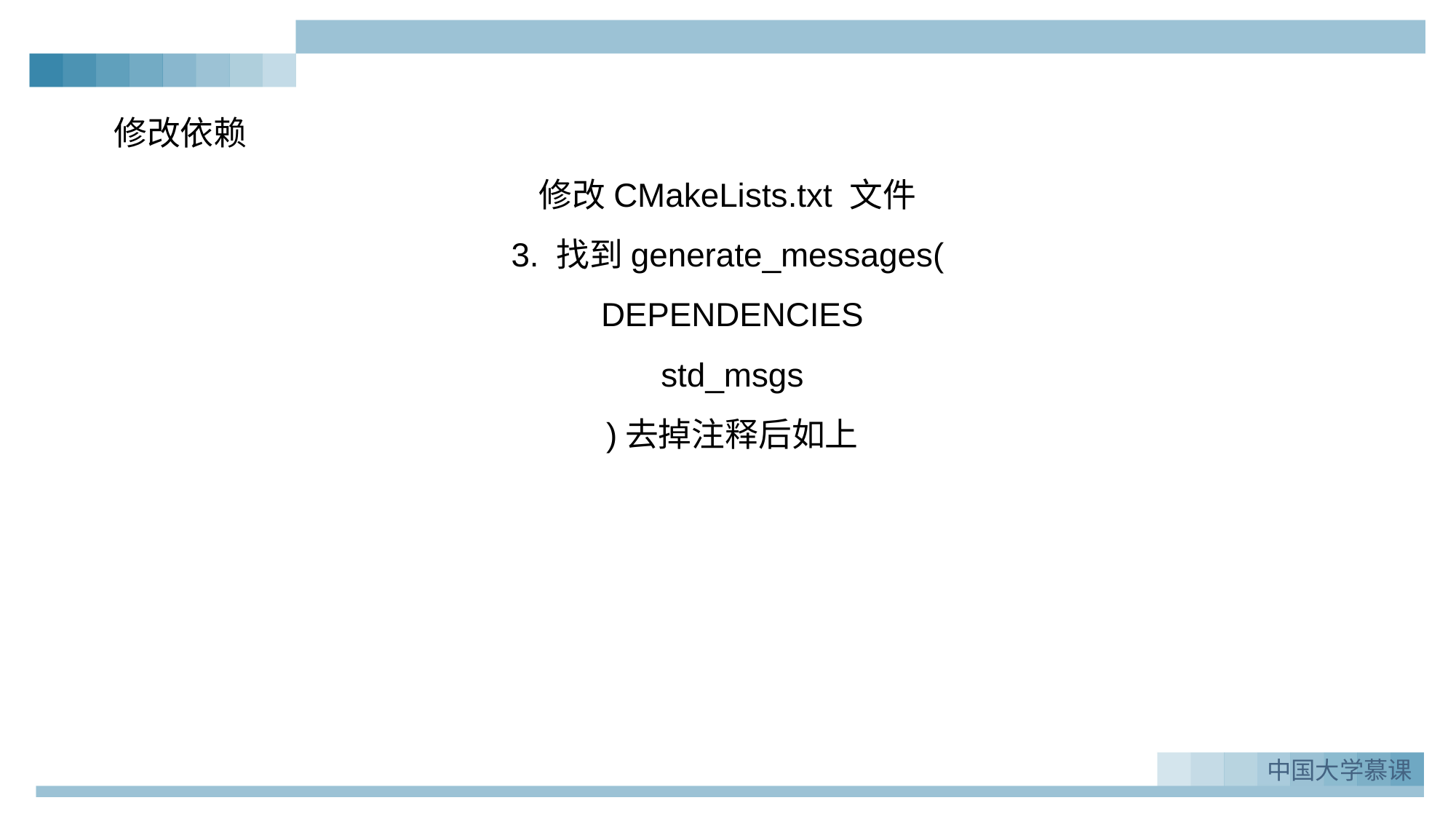

修改依赖
修改CMakeLists.txt 文件
3. 找到generate_messages(
 DEPENDENCIES
 std_msgs
 )去掉注释后如上

中国大学慕课